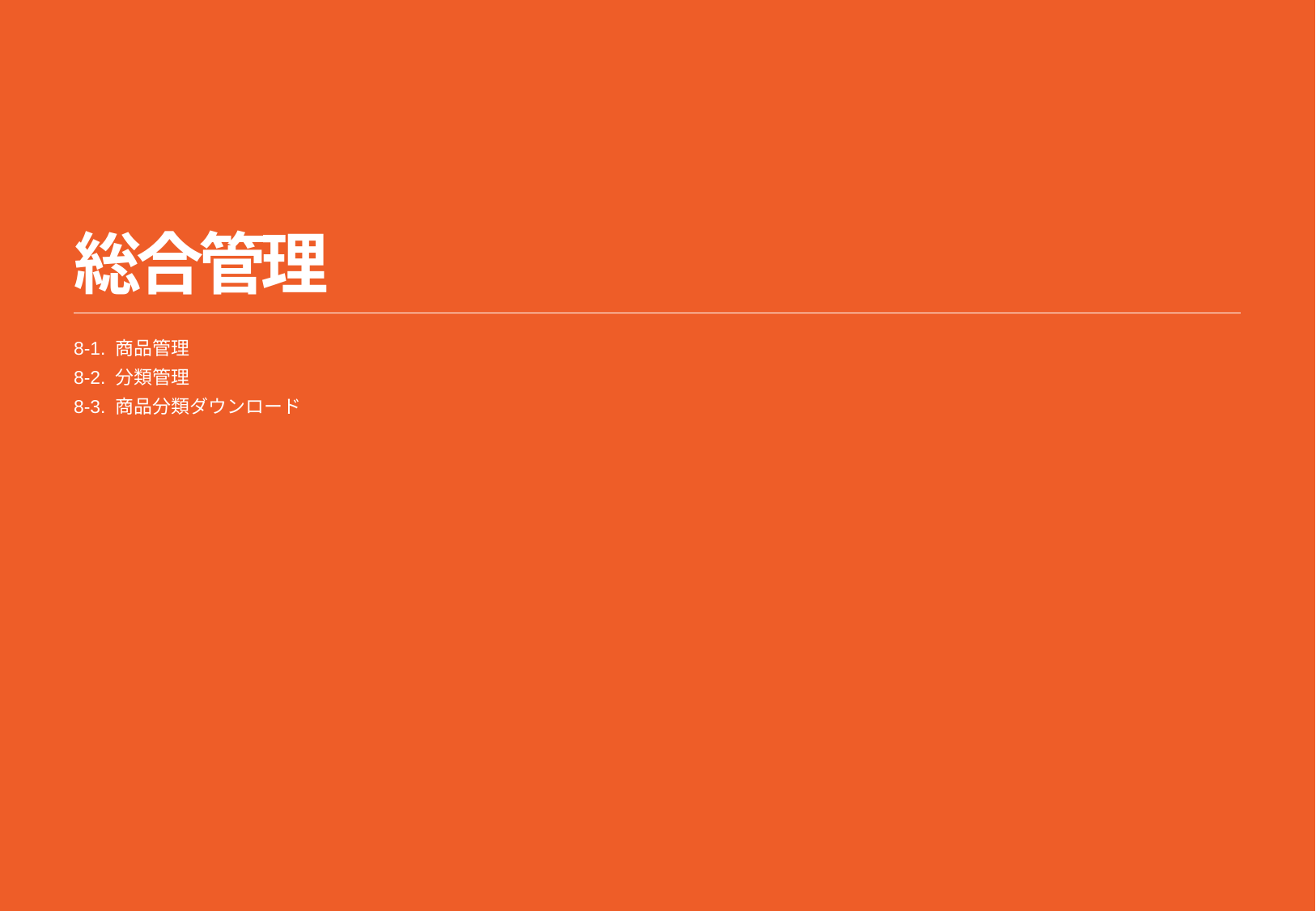

5/5
# 総合管理
8-1. 商品管理
8-2. 分類管理
8-3. 商品分類ダウンロード